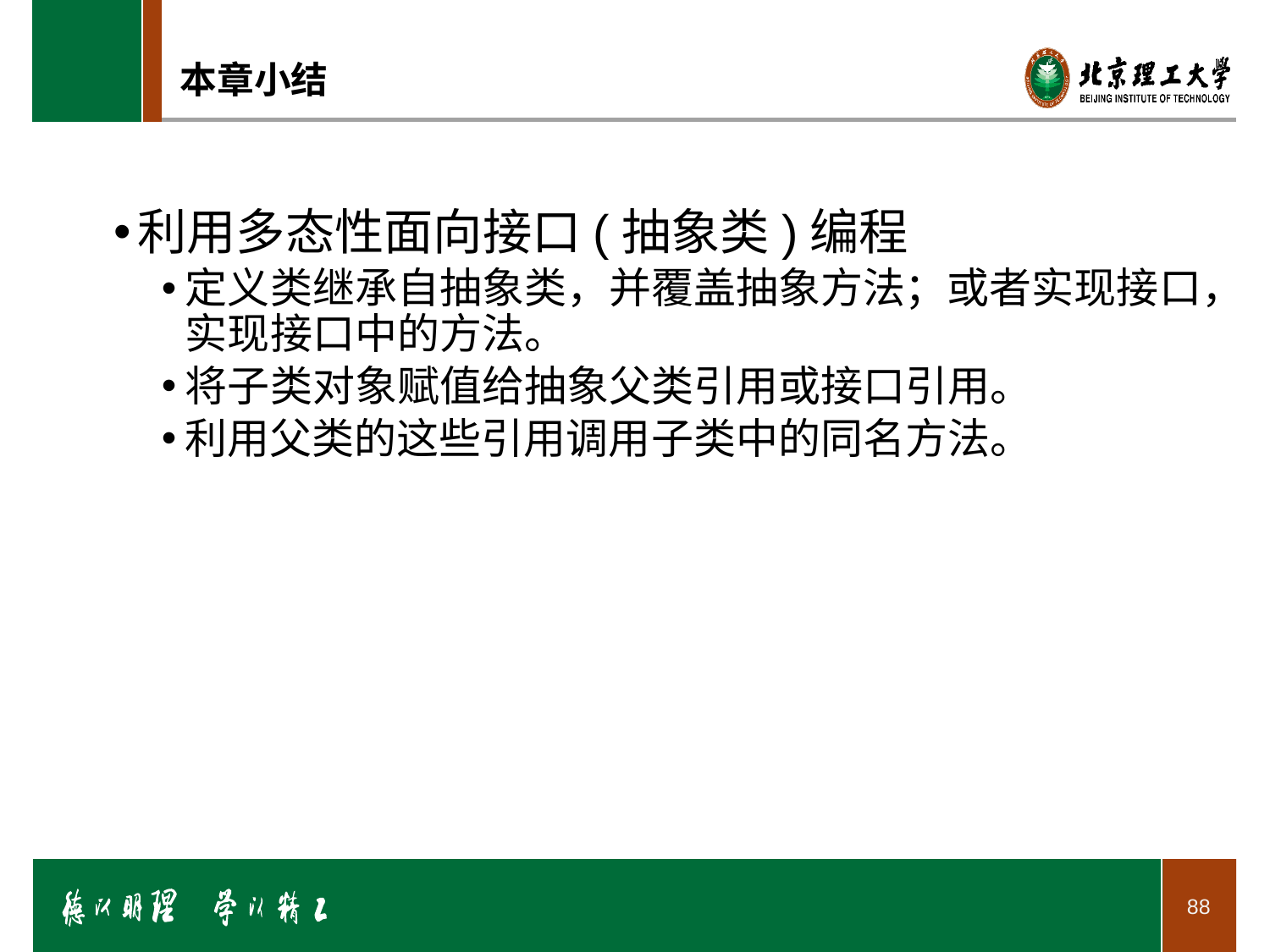

# 本章小结
利用多态性面向接口(抽象类)编程
定义类继承自抽象类，并覆盖抽象方法；或者实现接口，实现接口中的方法。
将子类对象赋值给抽象父类引用或接口引用。
利用父类的这些引用调用子类中的同名方法。